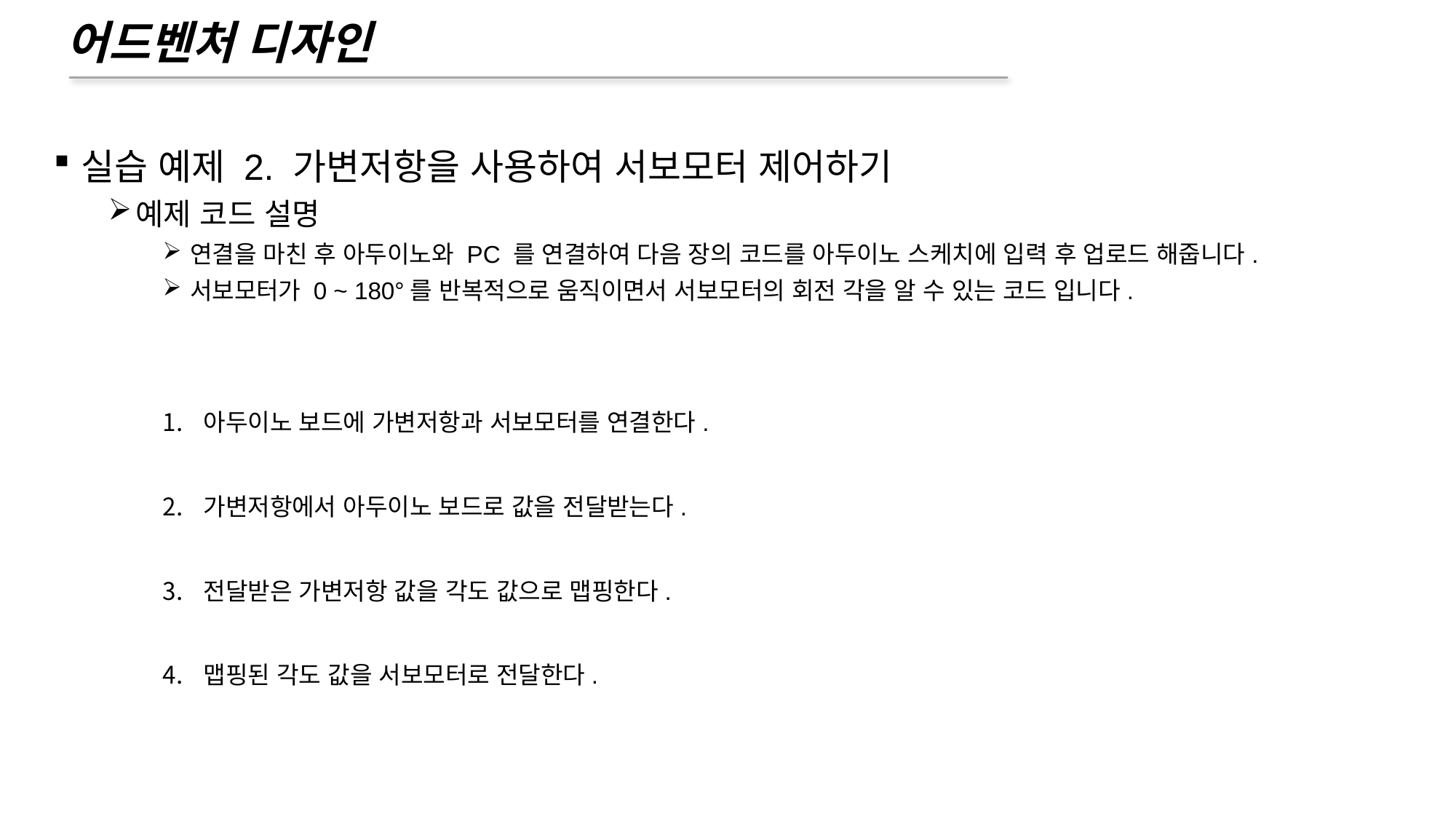

# 어드벤처 디자인
실습 예제 2. 가변저항을 사용하여 서보모터 제어하기
예제 코드 설명
연결을 마친 후 아두이노와 PC 를 연결하여 다음 장의 코드를 아두이노 스케치에 입력 후 업로드 해줍니다.
서보모터가 0 ~ 180°를 반복적으로 움직이면서 서보모터의 회전 각을 알 수 있는 코드 입니다.

아두이노 보드에 가변저항과 서보모터를 연결한다.

가변저항에서 아두이노 보드로 값을 전달받는다.

전달받은 가변저항 값을 각도 값으로 맵핑한다.

맵핑된 각도 값을 서보모터로 전달한다.